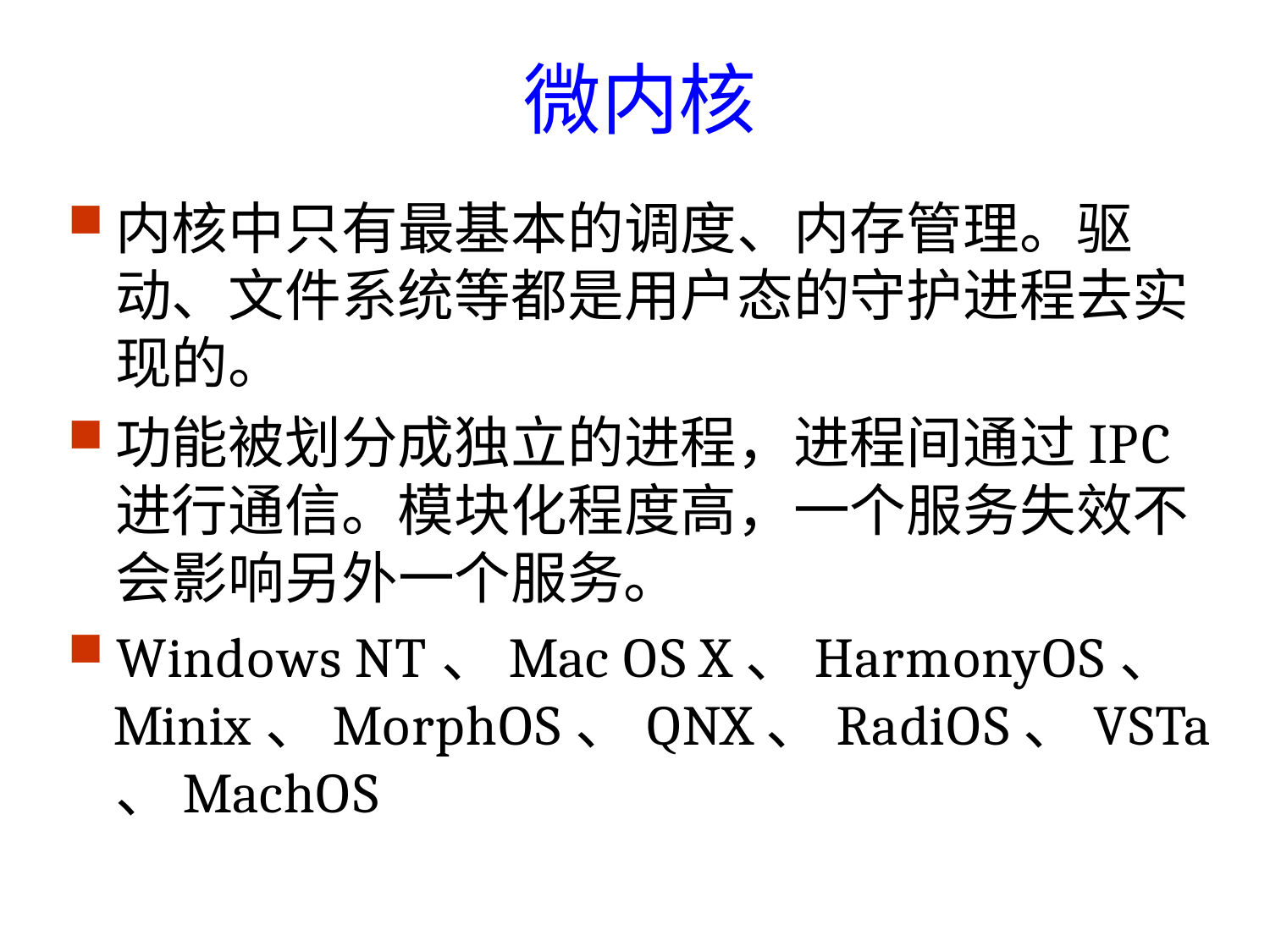

# 微内核
内核中只有最基本的调度、内存管理。驱动、文件系统等都是用户态的守护进程去实现的。
功能被划分成独立的进程，进程间通过IPC进行通信。模块化程度高，一个服务失效不会影响另外一个服务。
Windows NT、Mac OS X、HarmonyOS、Minix、MorphOS、QNX、RadiOS、VSTa、MachOS